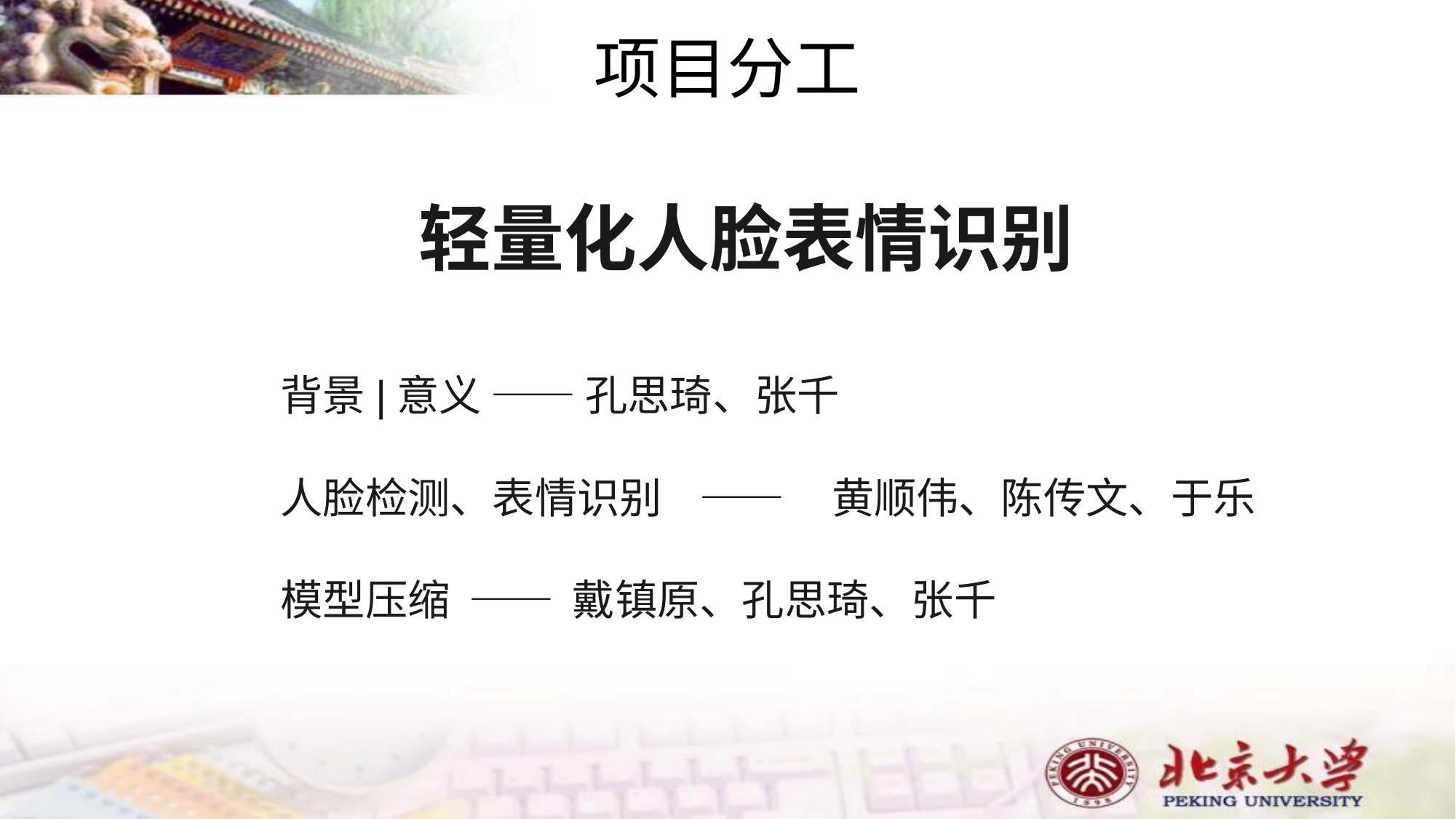

项目分工
轻量化人脸表情识别
背景|意义 —— 孔思琦、张千

人脸检测、表情识别    ——     黄顺伟、陈传文、于乐

模型压缩  ——  戴镇原、孔思琦、张千